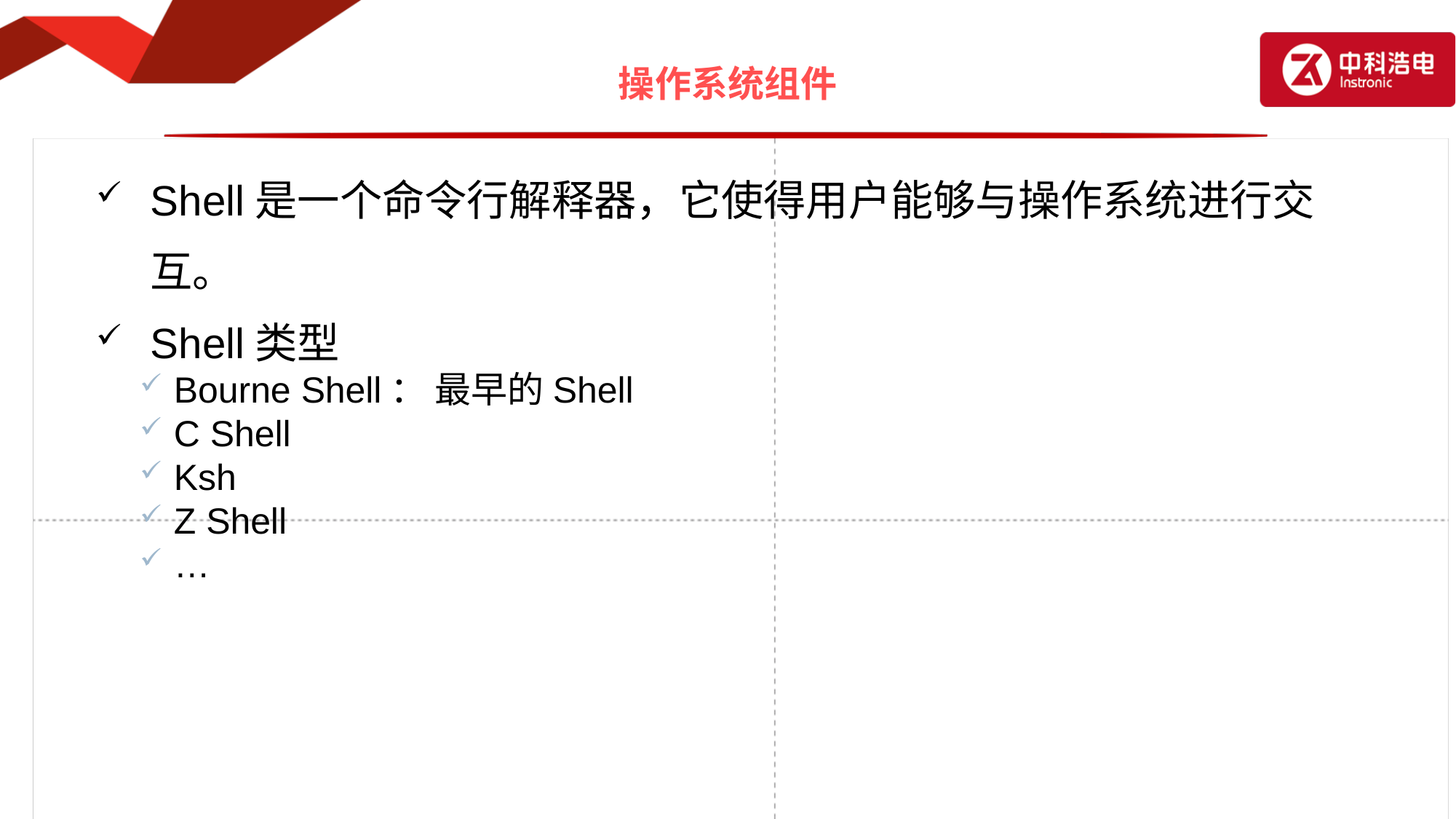

# 操作系统组件
Shell是一个命令行解释器，它使得用户能够与操作系统进行交互。
Shell类型
Bourne Shell： 最早的Shell
C Shell
Ksh
Z Shell
…